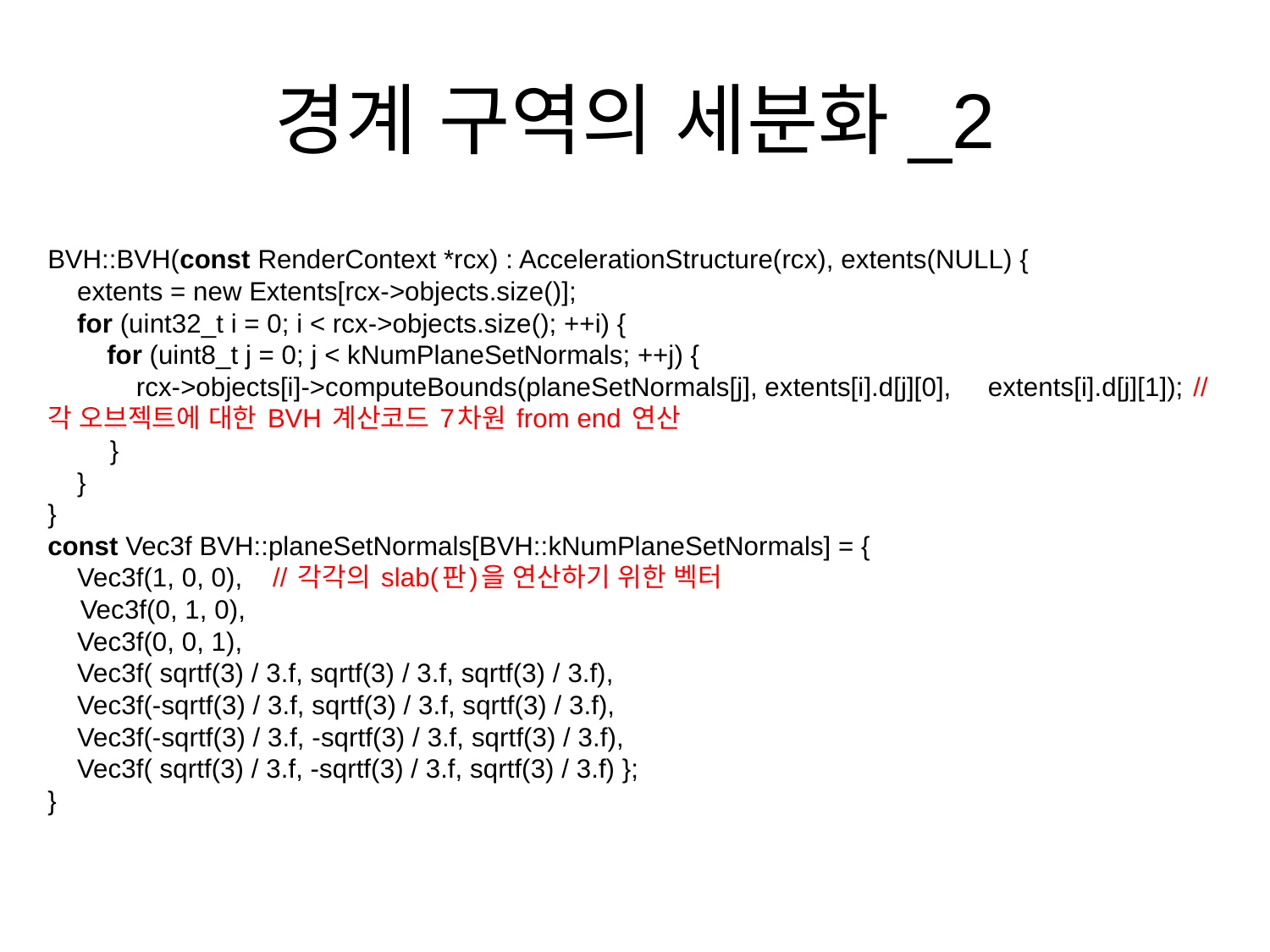

# 경계 구역의 세분화_2
BVH::BVH(const RenderContext *rcx) : AccelerationStructure(rcx), extents(NULL) {
    extents = new Extents[rcx->objects.size()];
    for (uint32_t i = 0; i < rcx->objects.size(); ++i) {
        for (uint8_t j = 0; j < kNumPlaneSetNormals; ++j) {
            rcx->objects[i]->computeBounds(planeSetNormals[j], extents[i].d[j][0],     extents[i].d[j][1]); // 각 오브젝트에 대한 BVH 계산코드 7차원 from end 연산
        }
    }
}
const Vec3f BVH::planeSetNormals[BVH::kNumPlaneSetNormals] = {
    Vec3f(1, 0, 0),    // 각각의 slab(판)을 연산하기 위한 벡터
    Vec3f(0, 1, 0),
    Vec3f(0, 0, 1),
    Vec3f( sqrtf(3) / 3.f, sqrtf(3) / 3.f, sqrtf(3) / 3.f),
    Vec3f(-sqrtf(3) / 3.f, sqrtf(3) / 3.f, sqrtf(3) / 3.f),
    Vec3f(-sqrtf(3) / 3.f, -sqrtf(3) / 3.f, sqrtf(3) / 3.f),
    Vec3f( sqrtf(3) / 3.f, -sqrtf(3) / 3.f, sqrtf(3) / 3.f) };
}